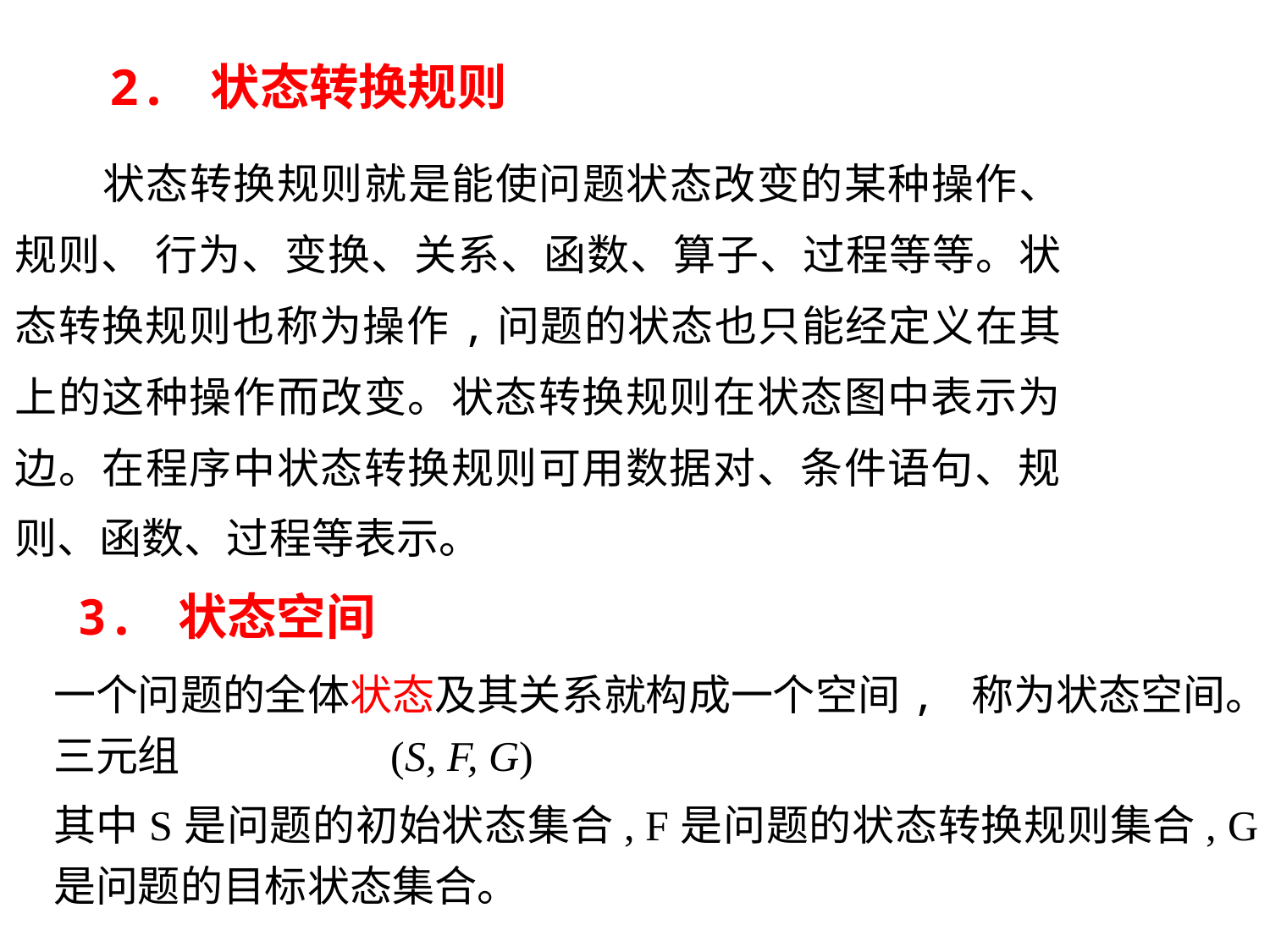

2. 状态转换规则
　　状态转换规则就是能使问题状态改变的某种操作、规则、 行为、变换、关系、函数、算子、过程等等。状态转换规则也称为操作,问题的状态也只能经定义在其上的这种操作而改变。状态转换规则在状态图中表示为边。在程序中状态转换规则可用数据对、条件语句、规则、函数、过程等表示。
3. 状态空间
一个问题的全体状态及其关系就构成一个空间, 称为状态空间。三元组                     (S, F, G)
其中S是问题的初始状态集合, F是问题的状态转换规则集合, G是问题的目标状态集合。